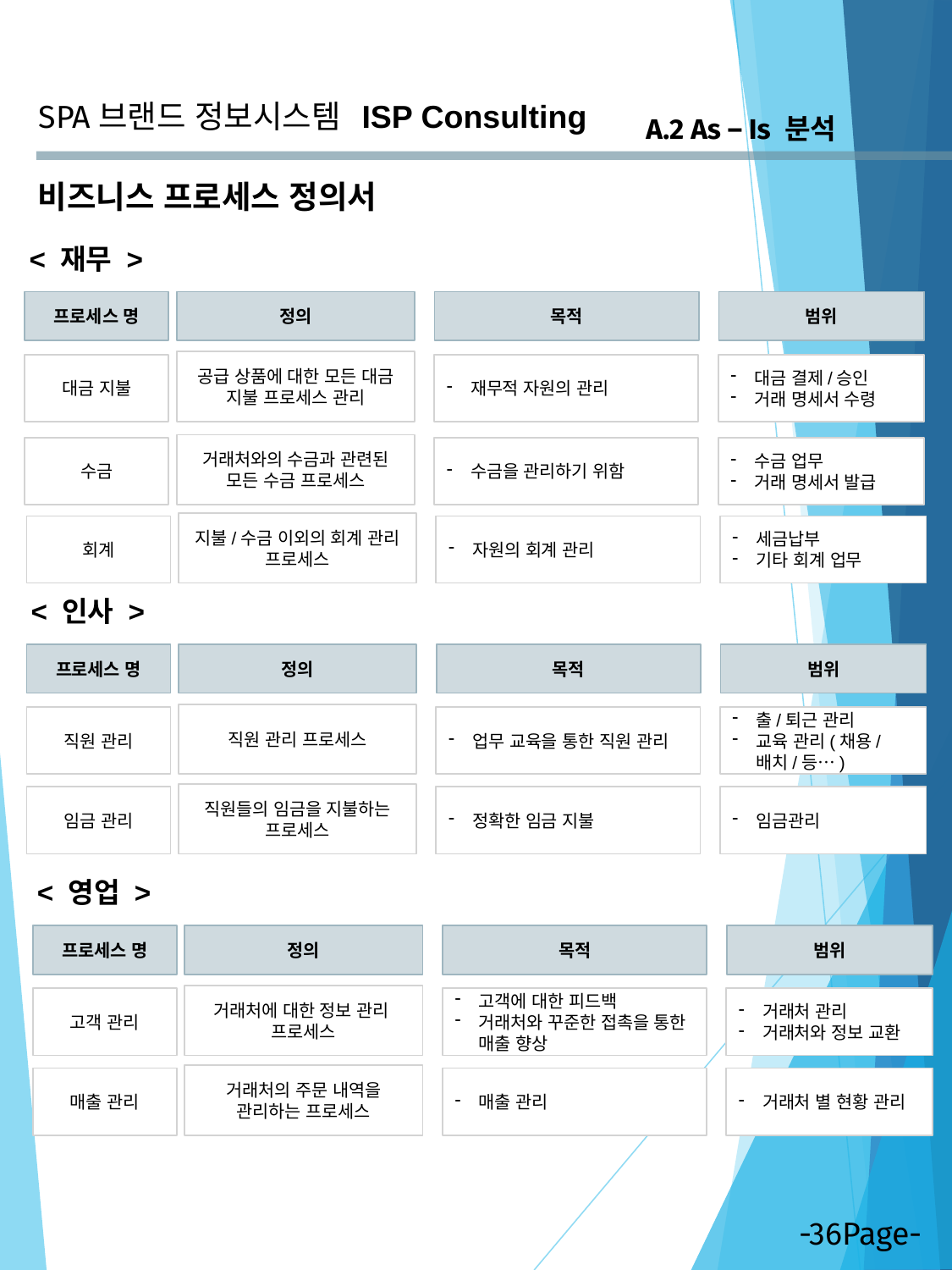

SPA브랜드 정보시스템
ISP Consulting
A.2 As – Is 분석
비즈니스 프로세스 정의서
< 재무 >
정의
범위
프로세스 명
목적
공급 상품에 대한 모든 대금 지불 프로세스 관리
재무적 자원의 관리
대금 결제/승인
거래 명세서 수령
대금 지불
거래처와의 수금과 관련된 모든 수금 프로세스
수금을 관리하기 위함
수금 업무
거래 명세서 발급
수금
지불/수금 이외의 회계 관리 프로세스
자원의 회계 관리
세금납부
기타 회계 업무
회계
< 인사 >
정의
범위
프로세스 명
목적
직원 관리 프로세스
업무 교육을 통한 직원 관리
출/퇴근 관리
교육 관리(채용/배치/등…)
직원 관리
직원들의 임금을 지불하는 프로세스
정확한 임금 지불
임금관리
임금 관리
< 영업 >
정의
범위
프로세스 명
목적
거래처에 대한 정보 관리
프로세스
고객에 대한 피드백
거래처와 꾸준한 접촉을 통한 매출 향상
거래처 관리
거래처와 정보 교환
고객 관리
거래처의 주문 내역을 관리하는 프로세스
매출 관리
거래처 별 현황 관리
매출 관리
-36Page-